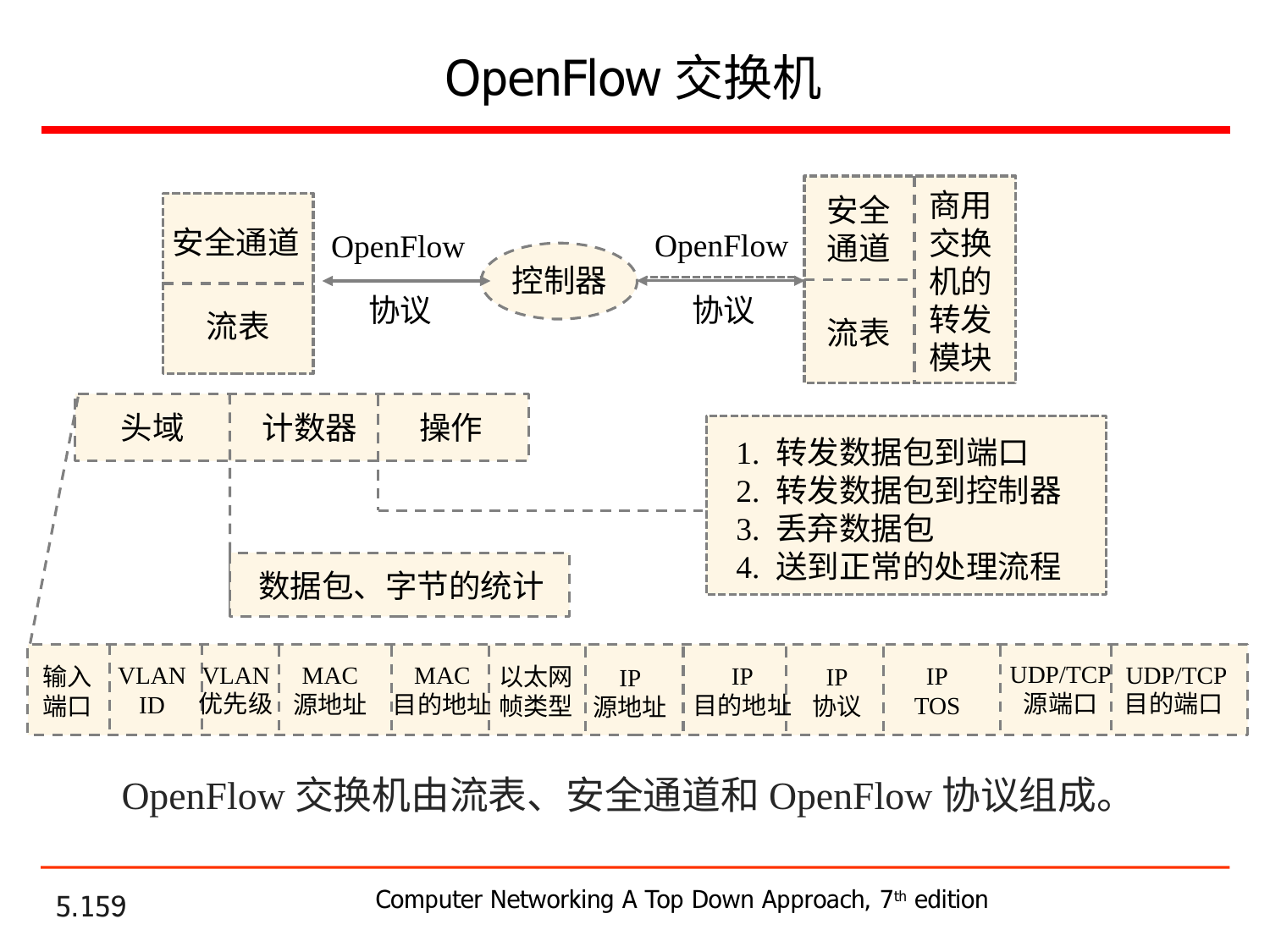

# OpenFlow交换机

商用交换机的转发模块
安全
通道
流表

安全通道
OpenFlow
协议
OpenFlow
协议

控制器
流表

 计数器
操作
头域

1. 转发数据包到端口
2. 转发数据包到控制器
3. 丢弃数据包
4. 送到正常的处理流程

数据包、字节的统计

UDP/TCP
源端口
VLAN
优先级
UDP/TCP
目的端口
VLAN
ID
MAC
源地址
MAC
目的地址
IP
目的地址
IP
TOS
输入
端口
IP
协议
以太网
帧类型
IP
源地址
OpenFlow交换机由流表、安全通道和OpenFlow协议组成。